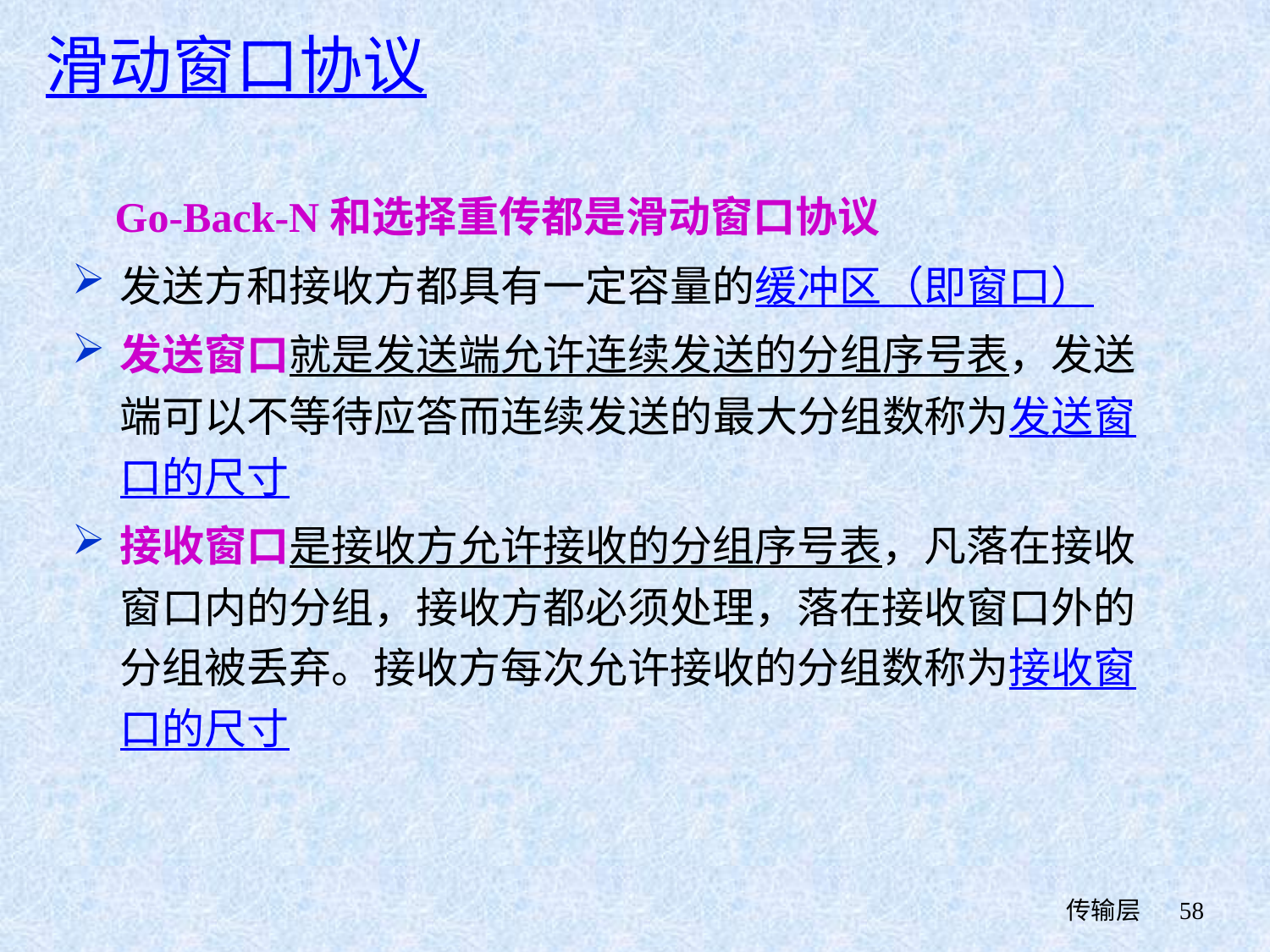

滑动窗口协议
    Go-Back-N和选择重传都是滑动窗口协议
发送方和接收方都具有一定容量的缓冲区（即窗口）
发送窗口就是发送端允许连续发送的分组序号表，发送端可以不等待应答而连续发送的最大分组数称为发送窗口的尺寸
接收窗口是接收方允许接收的分组序号表，凡落在接收窗口内的分组，接收方都必须处理，落在接收窗口外的分组被丢弃。接收方每次允许接收的分组数称为接收窗口的尺寸
 传输层
58